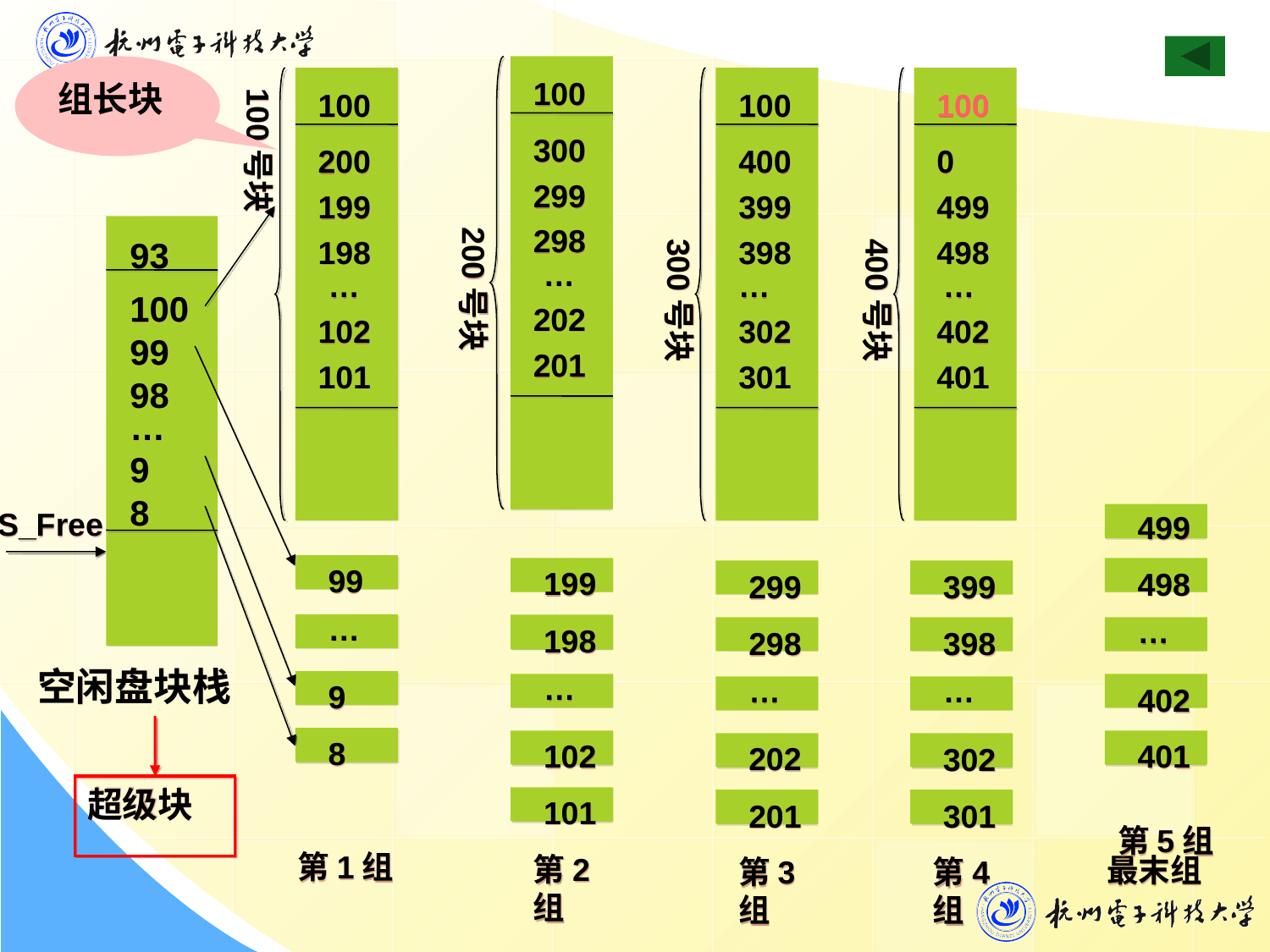

组长块

100

100
100
100

300

200
400
0
299
199
399
499
200号块
298
198
300号块
398
400号块
498
…
…
…
…
202
102
302
402
201
101
301
401

499

99

199

498

299

399
…
…

198

298

398

…
…
…

9

402

8

102
401

202

302
101

201

301
第1组
第2组
最末组
第3组
第4组
100号块

93

100
99

98
…
9

8
S_Free

空闲盘块栈

超级块

第5组